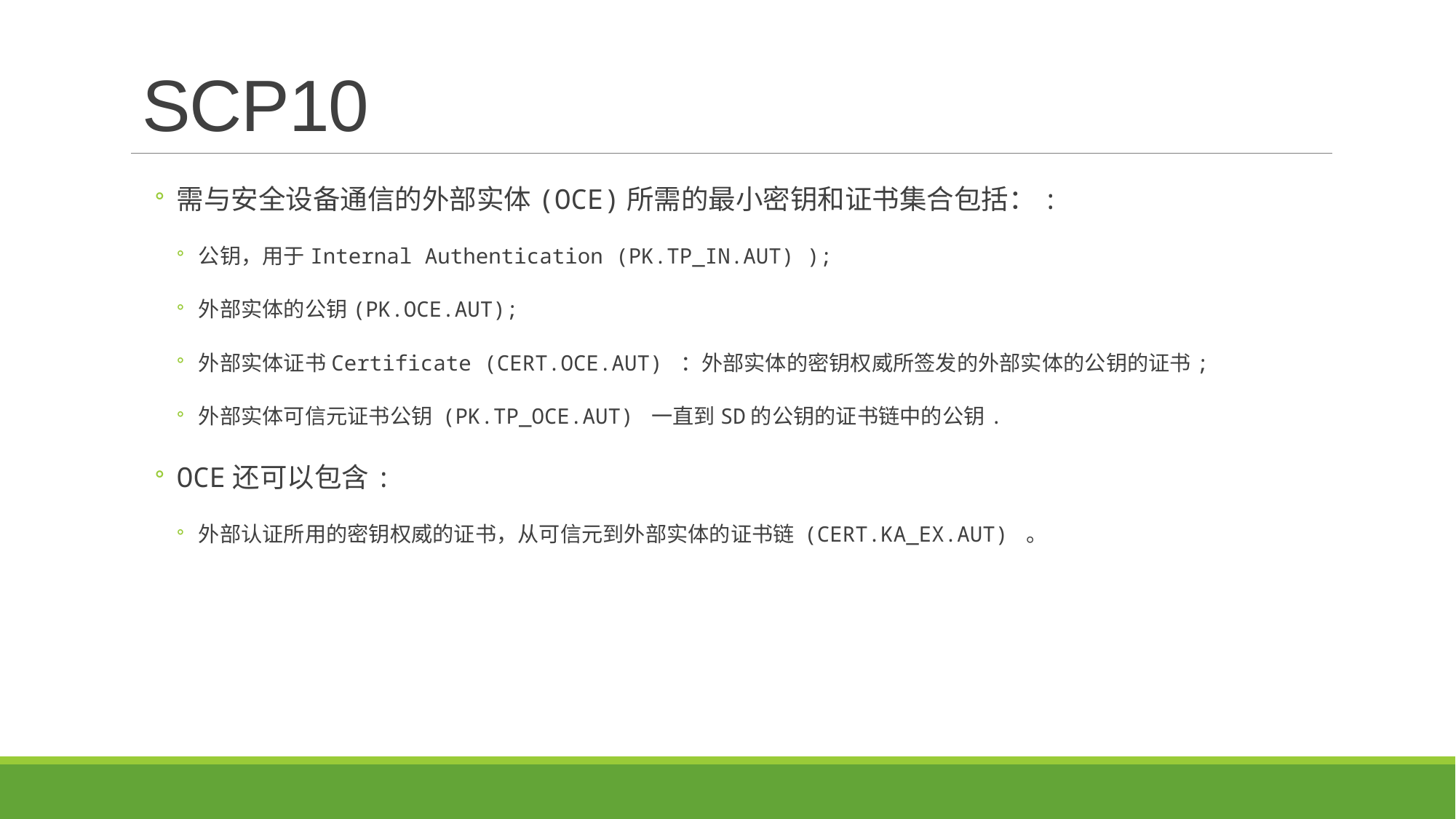

# SCP10
需与安全设备通信的外部实体(OCE)所需的最小密钥和证书集合包括：:
公钥，用于Internal Authentication (PK.TP_IN.AUT) );
外部实体的公钥(PK.OCE.AUT);
外部实体证书Certificate (CERT.OCE.AUT) ：外部实体的密钥权威所签发的外部实体的公钥的证书;
外部实体可信元证书公钥 (PK.TP_OCE.AUT) 一直到SD的公钥的证书链中的公钥.
OCE还可以包含:
外部认证所用的密钥权威的证书，从可信元到外部实体的证书链 (CERT.KA_EX.AUT) 。